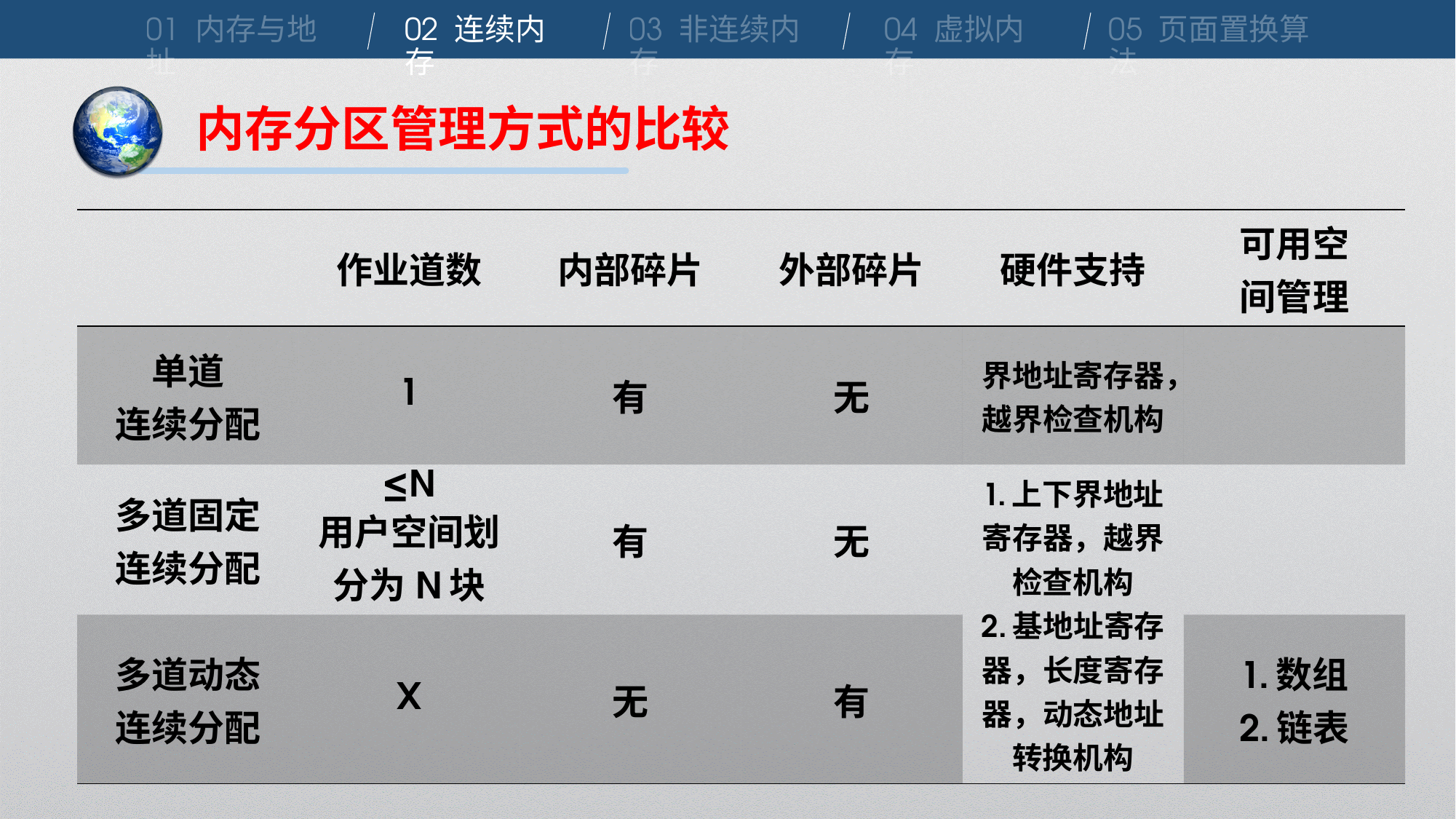

01 内存与地址
02 连续内存
03 非连续内存
04 虚拟内存
05 页面置换算法
内存分区管理方式的比较
|  | 作业道数 | 内部碎片 | 外部碎片 | 硬件支持 | 可用空 间管理 |
| --- | --- | --- | --- | --- | --- |
| 单道 连续分配 | 1 | 有 | 无 | 界地址寄存器，越界检查机构 |  |
| 多道固定 连续分配 | ≤N 用户空间划分为N块 | 有 | 无 | 1.上下界地址寄存器，越界检查机构 2.基地址寄存器，长度寄存器，动态地址转换机构 |  |
| 多道动态 连续分配 | X | 无 | 有 |  | 1.数组 2.链表 |